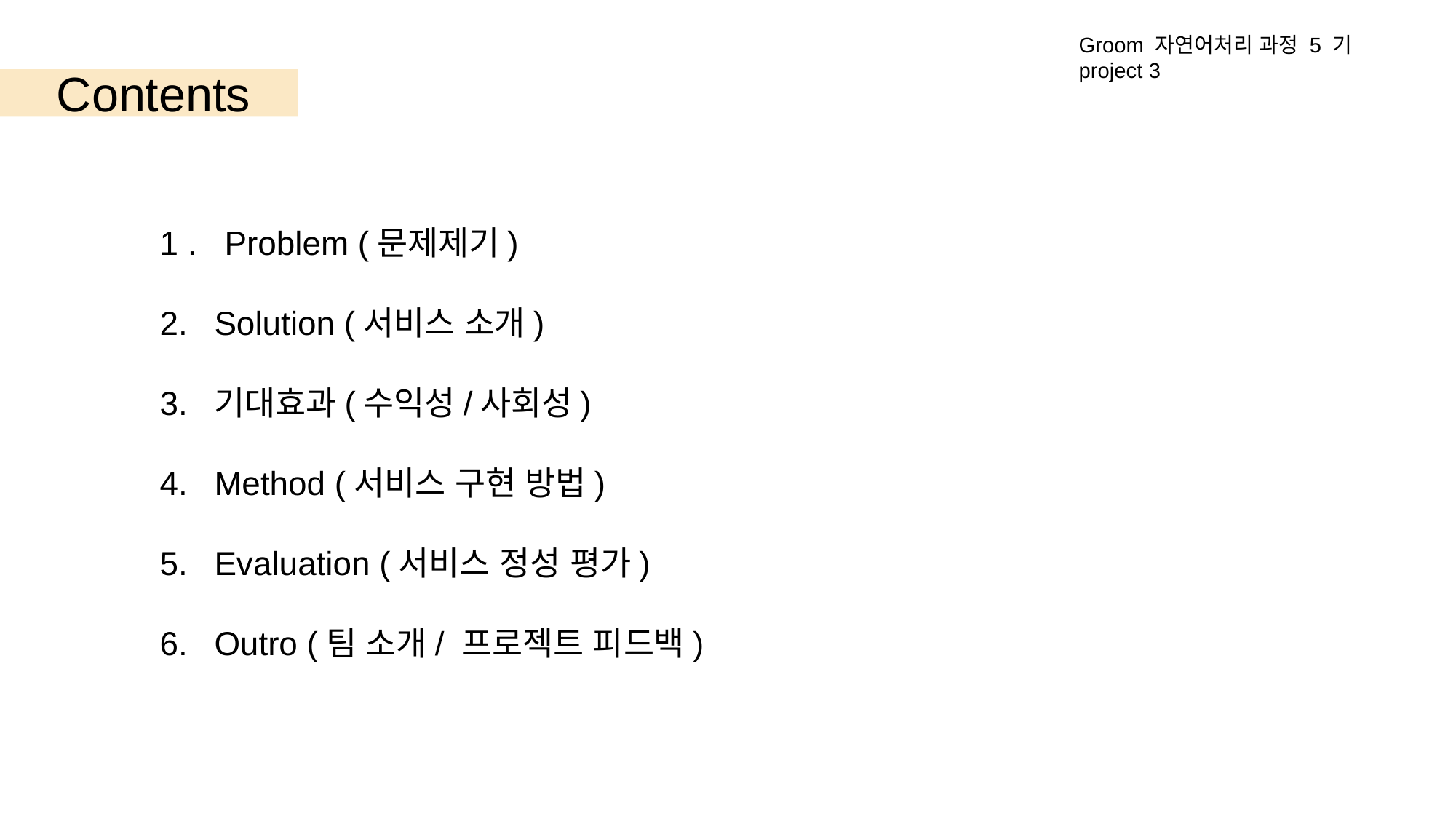

Groom 자연어처리 과정 5 기 project 3
Contents

1 .   Problem (문제제기)
Solution (서비스 소개)
기대효과(수익성/사회성)
Method (서비스 구현 방법)
Evaluation (서비스 정성 평가)
Outro (팀 소개/ 프로젝트 피드백)